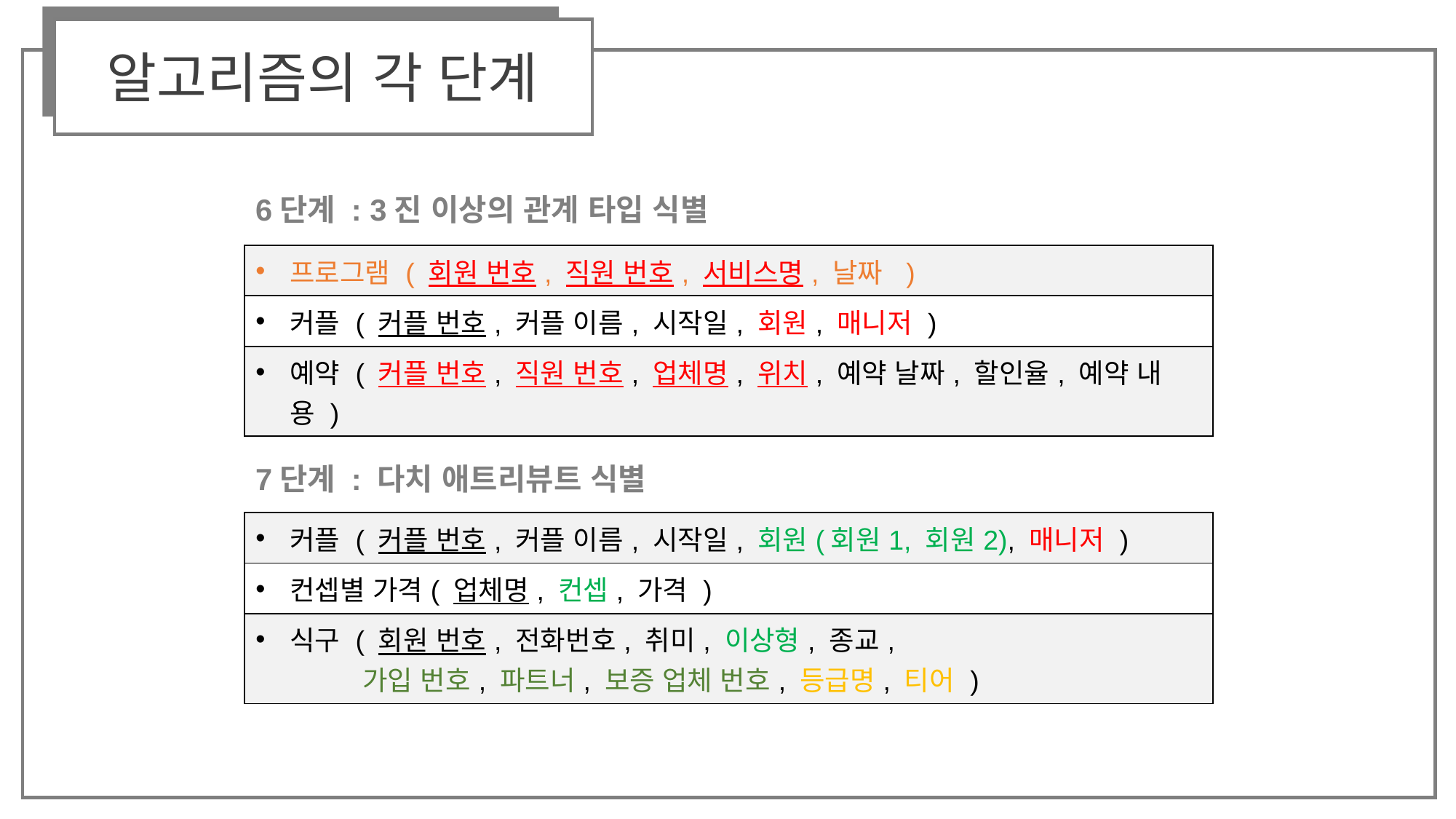

알고리즘의 각 단계
6단계 : 3진 이상의 관계 타입 식별
| 프로그램 ( 회원 번호, 직원 번호, 서비스명, 날짜 ) |
| --- |
| 커플 ( 커플 번호, 커플 이름, 시작일, 회원, 매니저 ) |
| 예약 ( 커플 번호, 직원 번호, 업체명, 위치, 예약 날짜, 할인율, 예약 내용 ) |
7단계 : 다치 애트리뷰트 식별
| 커플 ( 커플 번호, 커플 이름, 시작일, 회원(회원1, 회원2), 매니저 ) |
| --- |
| 컨셉별 가격( 업체명, 컨셉, 가격 ) |
| 식구 ( 회원 번호, 전화번호, 취미, 이상형, 종교, 가입 번호, 파트너, 보증 업체 번호, 등급명, 티어 ) |